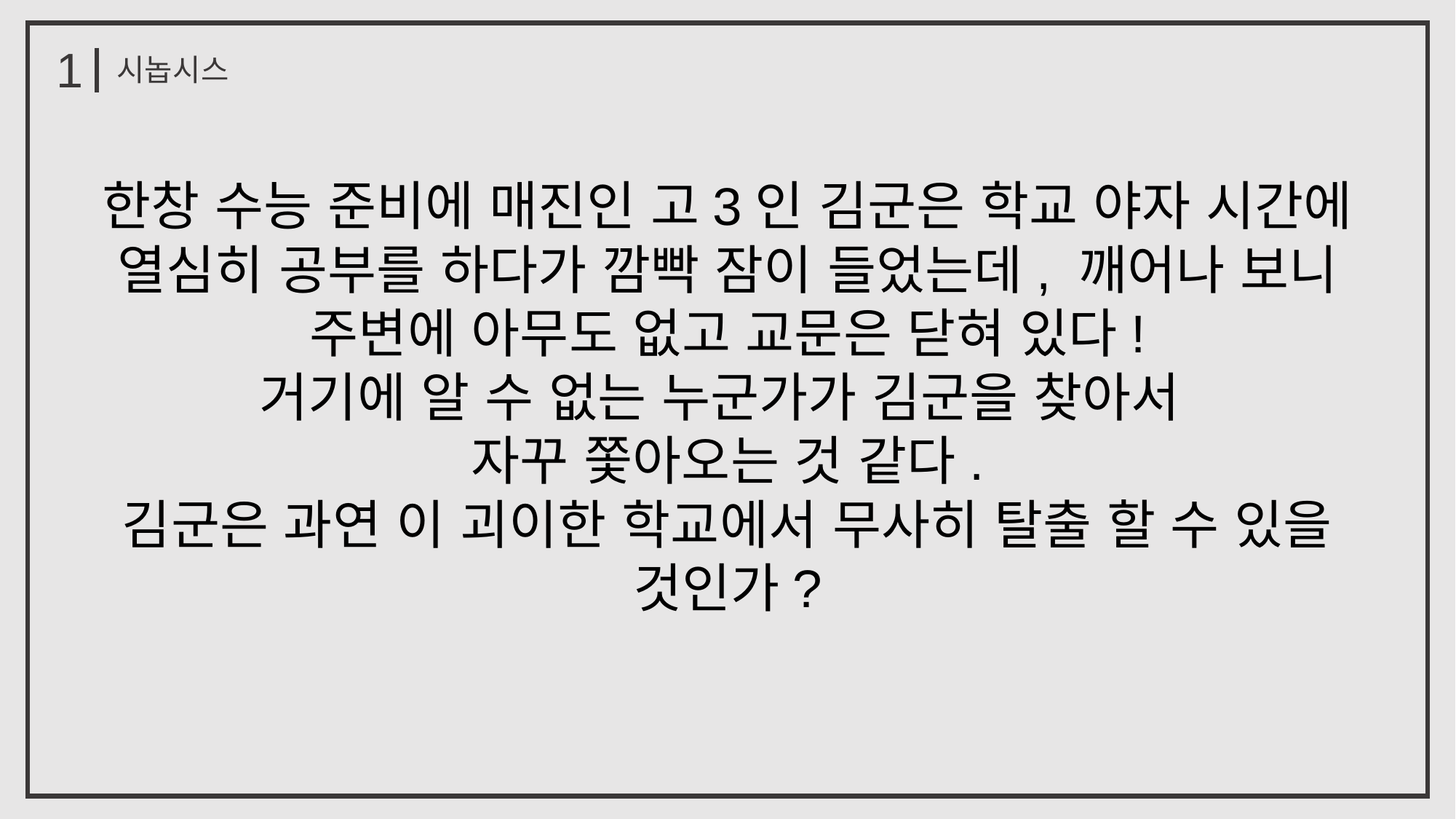

1
시놉시스
한창 수능 준비에 매진인 고3인 김군은 학교 야자 시간에
열심히 공부를 하다가 깜빡 잠이 들었는데, 깨어나 보니
주변에 아무도 없고 교문은 닫혀 있다!
거기에 알 수 없는 누군가가 김군을 찾아서
자꾸 쫓아오는 것 같다.
김군은 과연 이 괴이한 학교에서 무사히 탈출 할 수 있을 것인가?